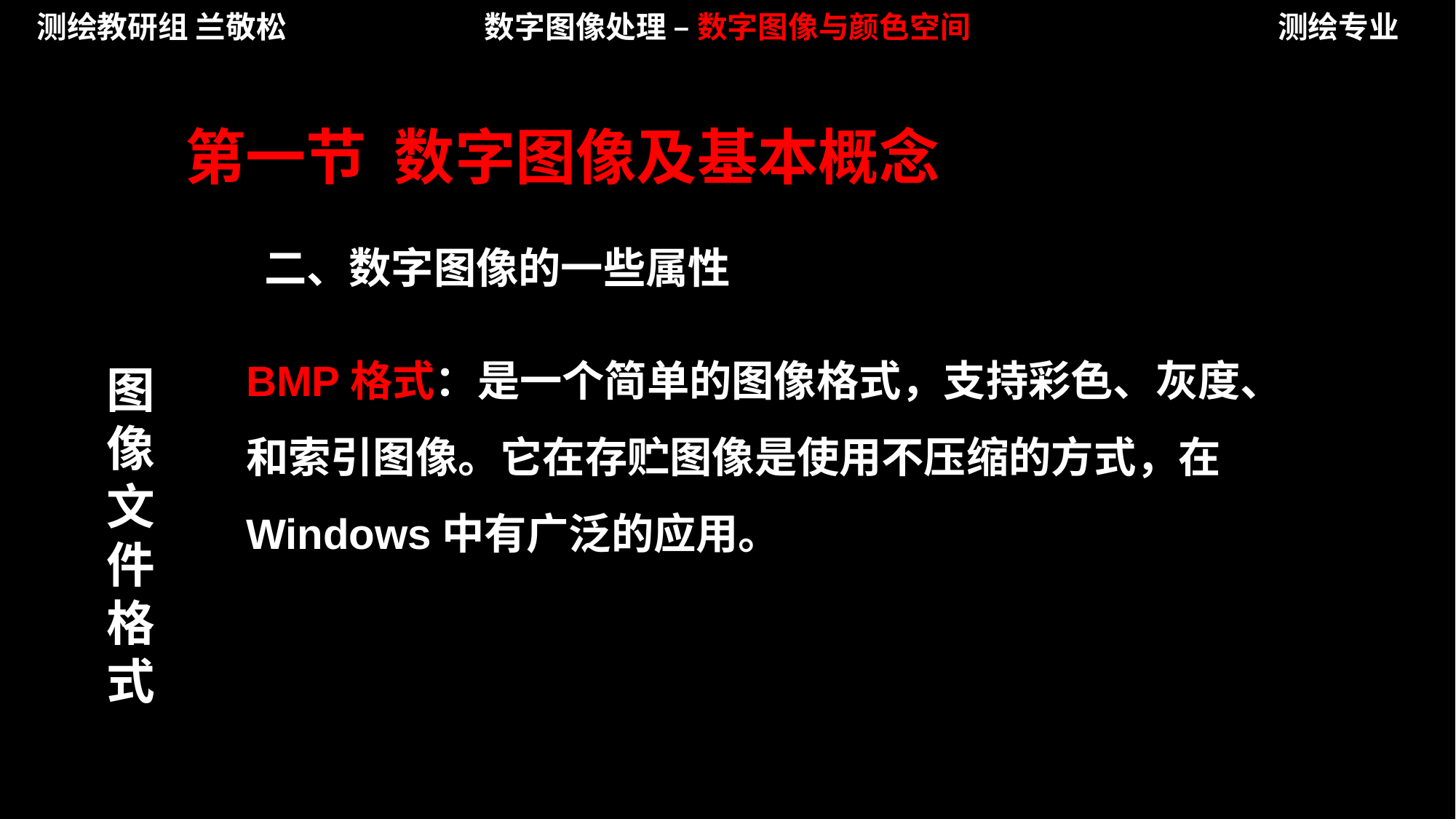

测绘教研组 兰敬松
数字图像处理 – 数字图像与颜色空间
测绘专业
第一节  数字图像及基本概念
二、数字图像的一些属性
BMP格式：是一个简单的图像格式，支持彩色、灰度、和索引图像。它在存贮图像是使用不压缩的方式，在Windows中有广泛的应用。
图像文件格式